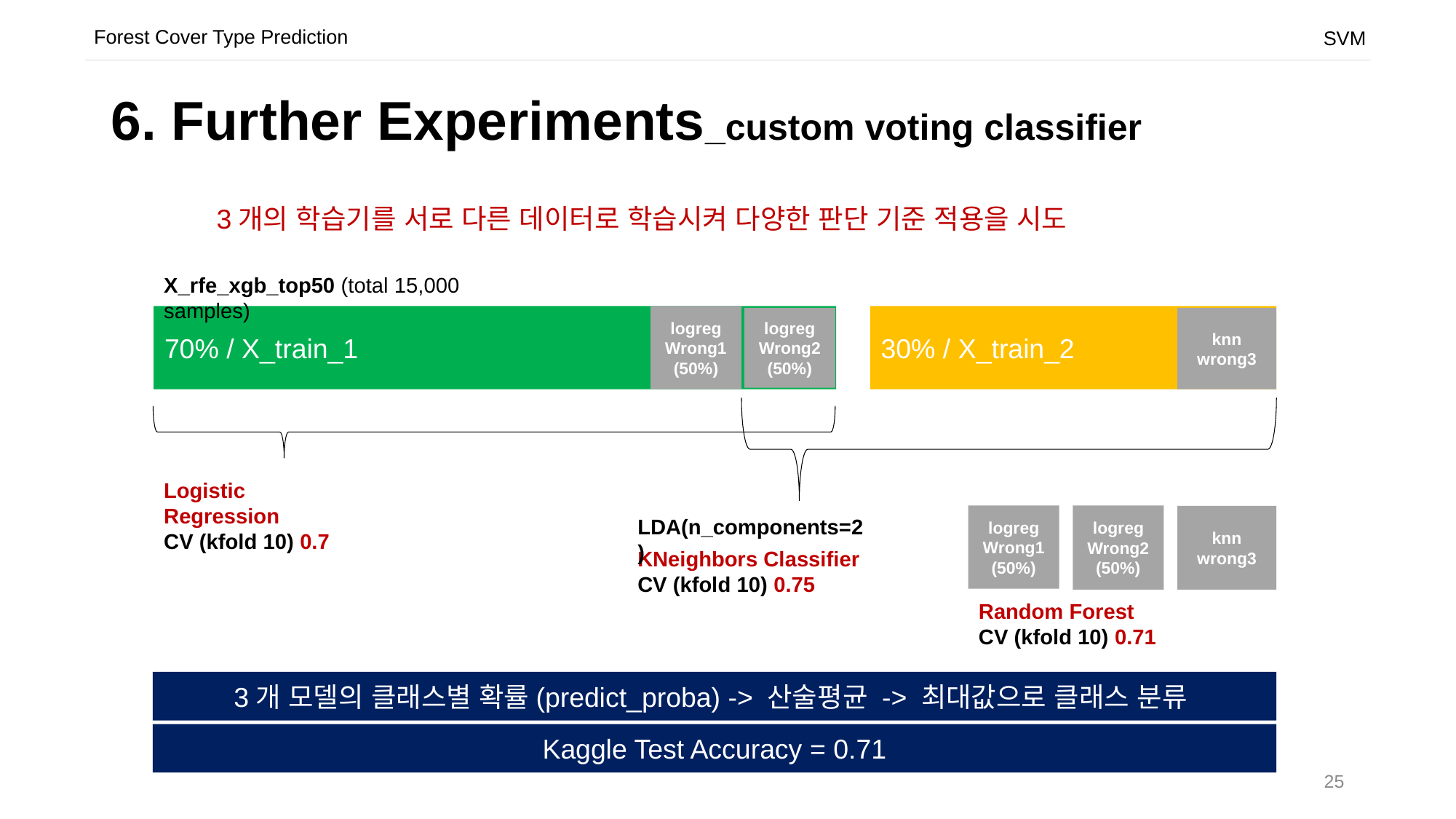

Forest Cover Type Prediction
SVM
# 6. Further Experiments_custom voting classifier

3개의 학습기를 서로 다른 데이터로 학습시켜 다양한 판단 기준 적용을 시도
X_rfe_xgb_top50 (total 15,000 samples)
logreg
Wrong1
(50%)
30% / X_train_2
70% / X_train_1
logreg
Wrong2
(50%)
knn
wrong3
Logistic Regression
CV (kfold 10) 0.7
logreg
Wrong1
(50%)
logreg
Wrong2
(50%)
knn
wrong3
LDA(n_components=2)
KNeighbors Classifier
CV (kfold 10) 0.75
Random Forest
CV (kfold 10) 0.71
3개 모델의 클래스별 확률(predict_proba) -> 산술평균 -> 최대값으로 클래스 분류
Kaggle Test Accuracy = 0.71
25